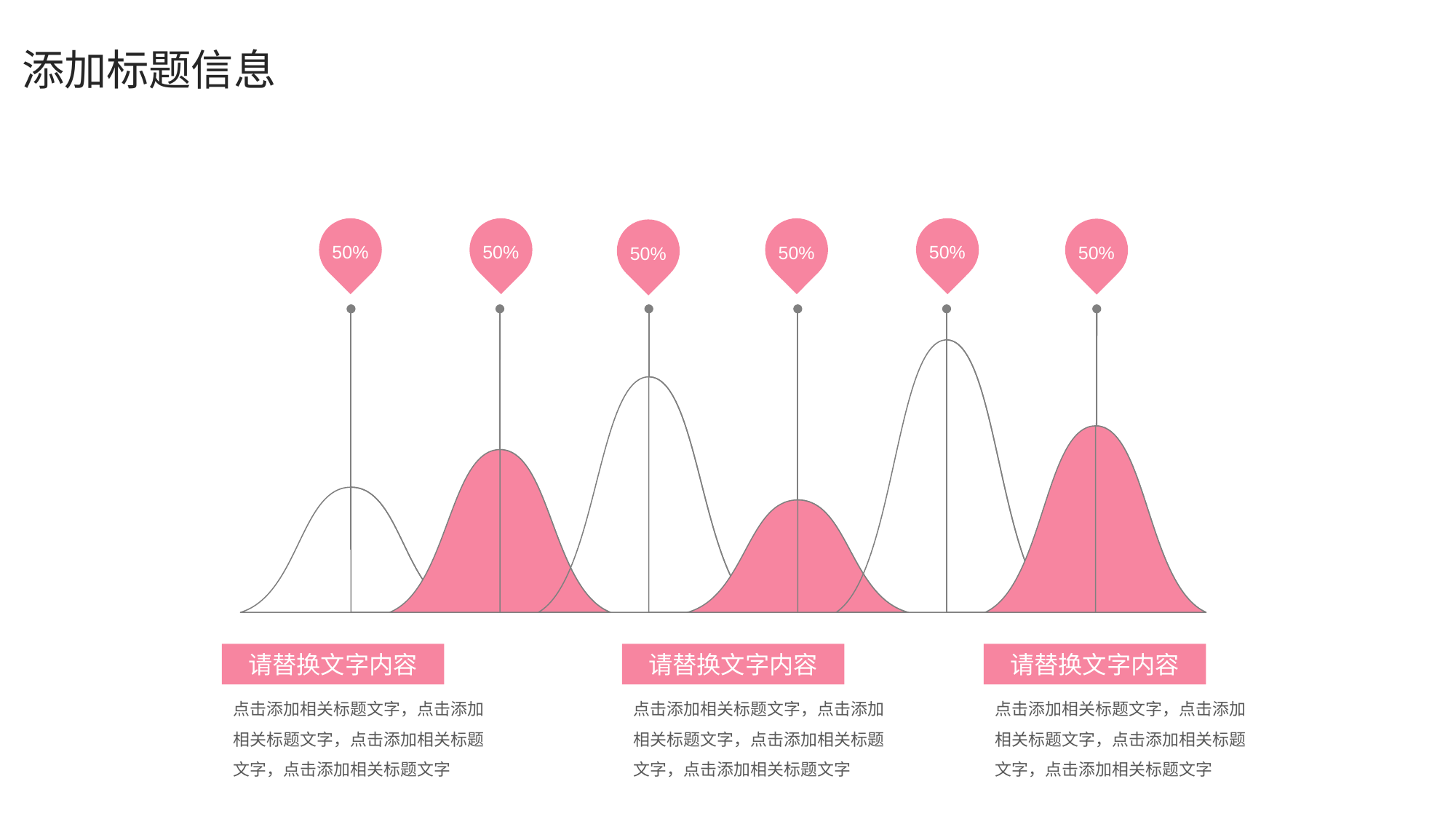

添加标题信息

50%

50%

50%

50%

50%

50%

请替换文字内容
请替换文字内容
请替换文字内容
点击添加相关标题文字，点击添加相关标题文字，点击添加相关标题文字，点击添加相关标题文字
点击添加相关标题文字，点击添加相关标题文字，点击添加相关标题文字，点击添加相关标题文字
点击添加相关标题文字，点击添加相关标题文字，点击添加相关标题文字，点击添加相关标题文字